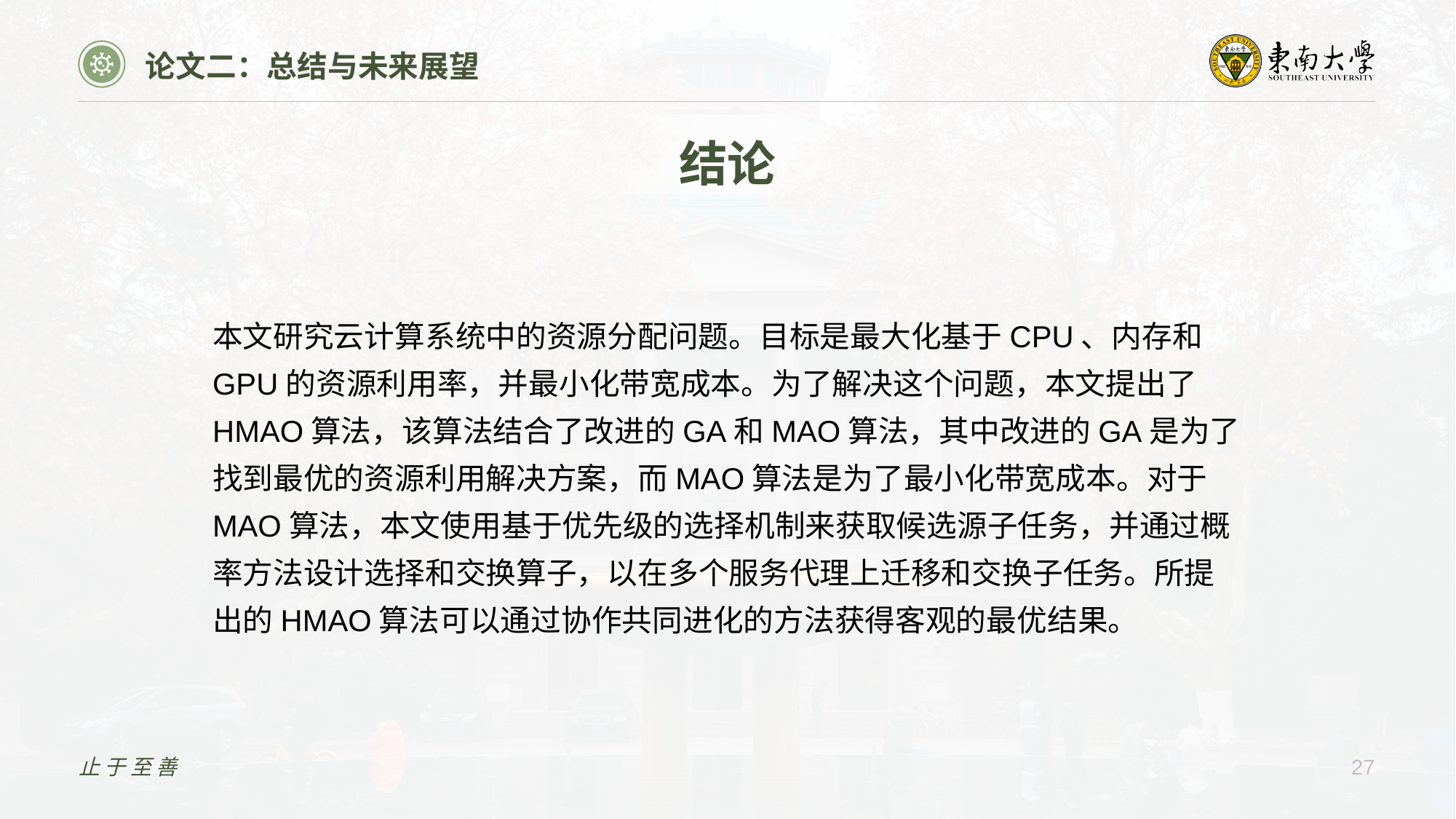

论文二：总结与未来展望
结论
本文研究云计算系统中的资源分配问题。目标是最大化基于CPU、内存和GPU的资源利用率，并最小化带宽成本。为了解决这个问题，本文提出了HMAO算法，该算法结合了改进的GA和MAO算法，其中改进的GA是为了找到最优的资源利用解决方案，而MAO算法是为了最小化带宽成本。对于MAO算法，本文使用基于优先级的选择机制来获取候选源子任务，并通过概率方法设计选择和交换算子，以在多个服务代理上迁移和交换子任务。所提出的HMAO算法可以通过协作共同进化的方法获得客观的最优结果。
止于至善
27